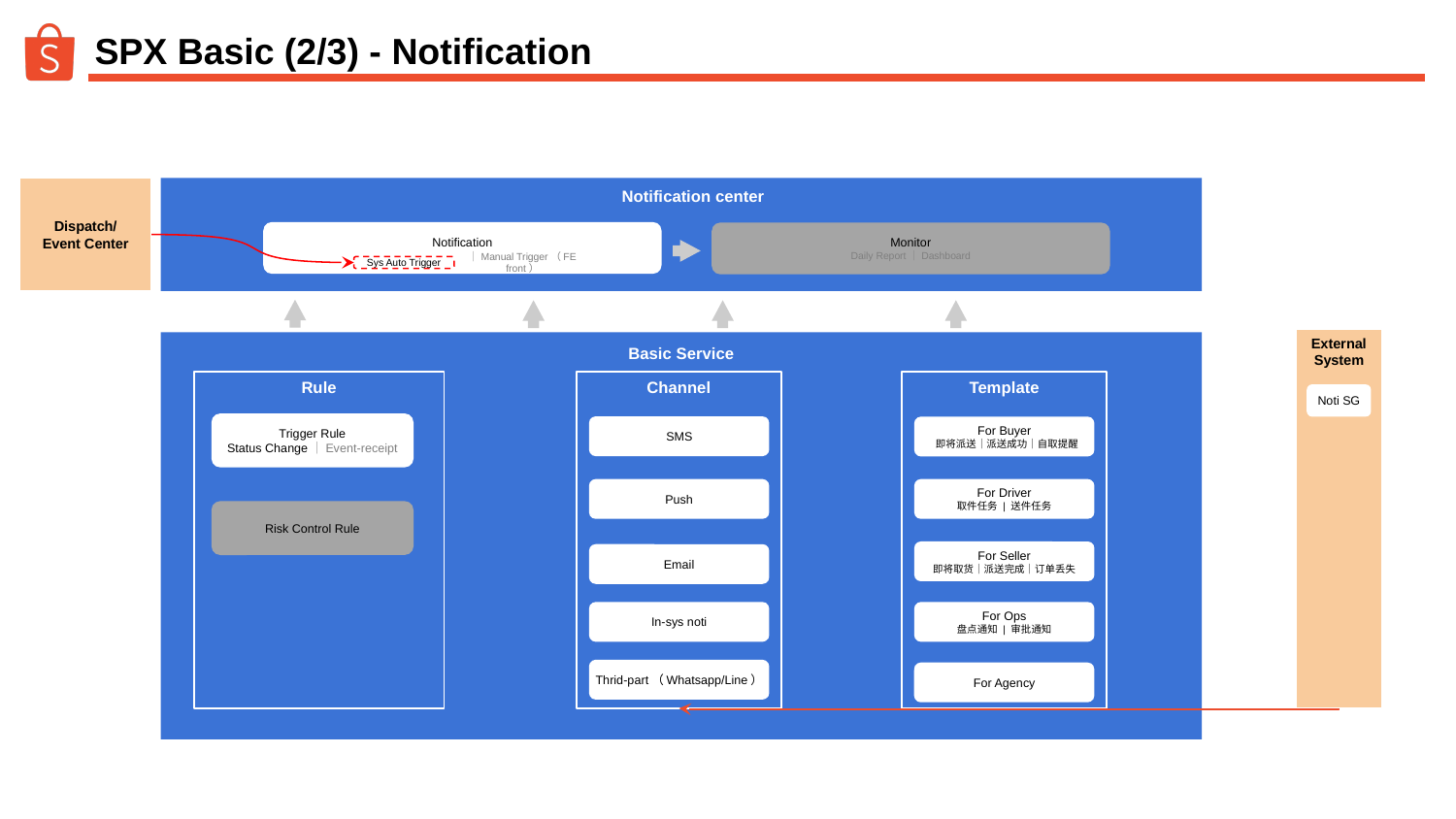

# SPX Basic (2/3) - Notification
Dispatch/
Event Center

Notification center
Planning
Notification

Monitor
Daily Report｜Dashboard

Sys Auto Trigger
｜Manual Trigger（FE front）

External
System
Basic Service
Rule

Trigger Rule
Status Change｜Event-receipt
Risk Control Rule
Channel
SMS
Template
Noti SG
For Buyer
 即将派送｜派送成功｜自取提醒
Push
For Driver
取件任务 | 送件任务
For Seller
即将取货｜派送完成｜订单丢失
Email
For Ops
盘点通知 | 审批通知
In-sys noti
Thrid-part（Whatsapp/Line）
For Agency